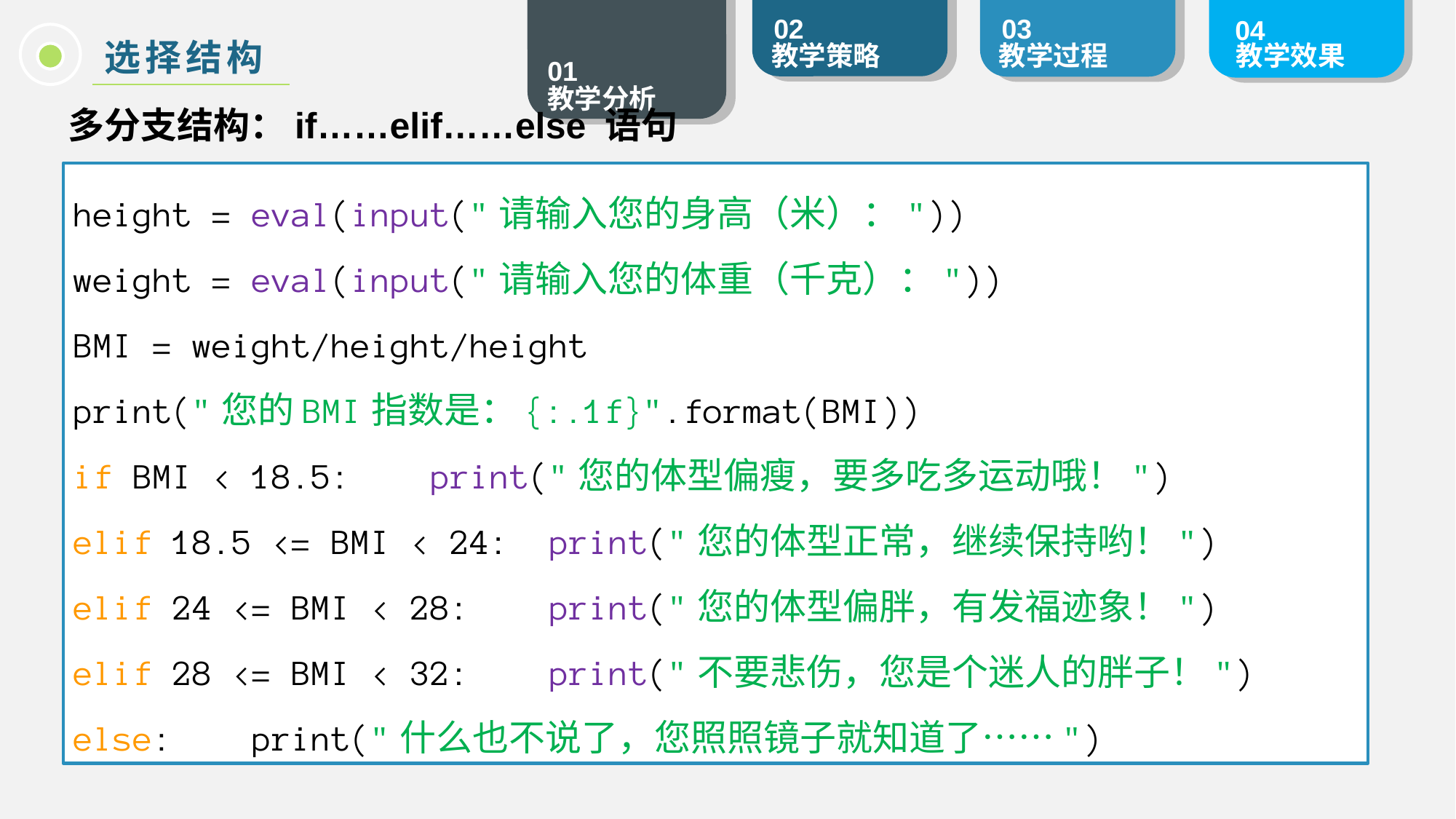

选择结构
多分支结构：if……elif……else 语句
height = eval(input("请输入您的身高（米）："))
weight = eval(input("请输入您的体重（千克）："))
BMI = weight/height/height
print("您的BMI指数是：{:.1f}".format(BMI))
if BMI < 18.5:    print("您的体型偏瘦，要多吃多运动哦！")
elif 18.5 <= BMI < 24:  print("您的体型正常，继续保持哟！")
elif 24 <= BMI < 28:    print("您的体型偏胖，有发福迹象！")
elif 28 <= BMI < 32:    print("不要悲伤，您是个迷人的胖子！")
else:    print("什么也不说了，您照照镜子就知道了……")